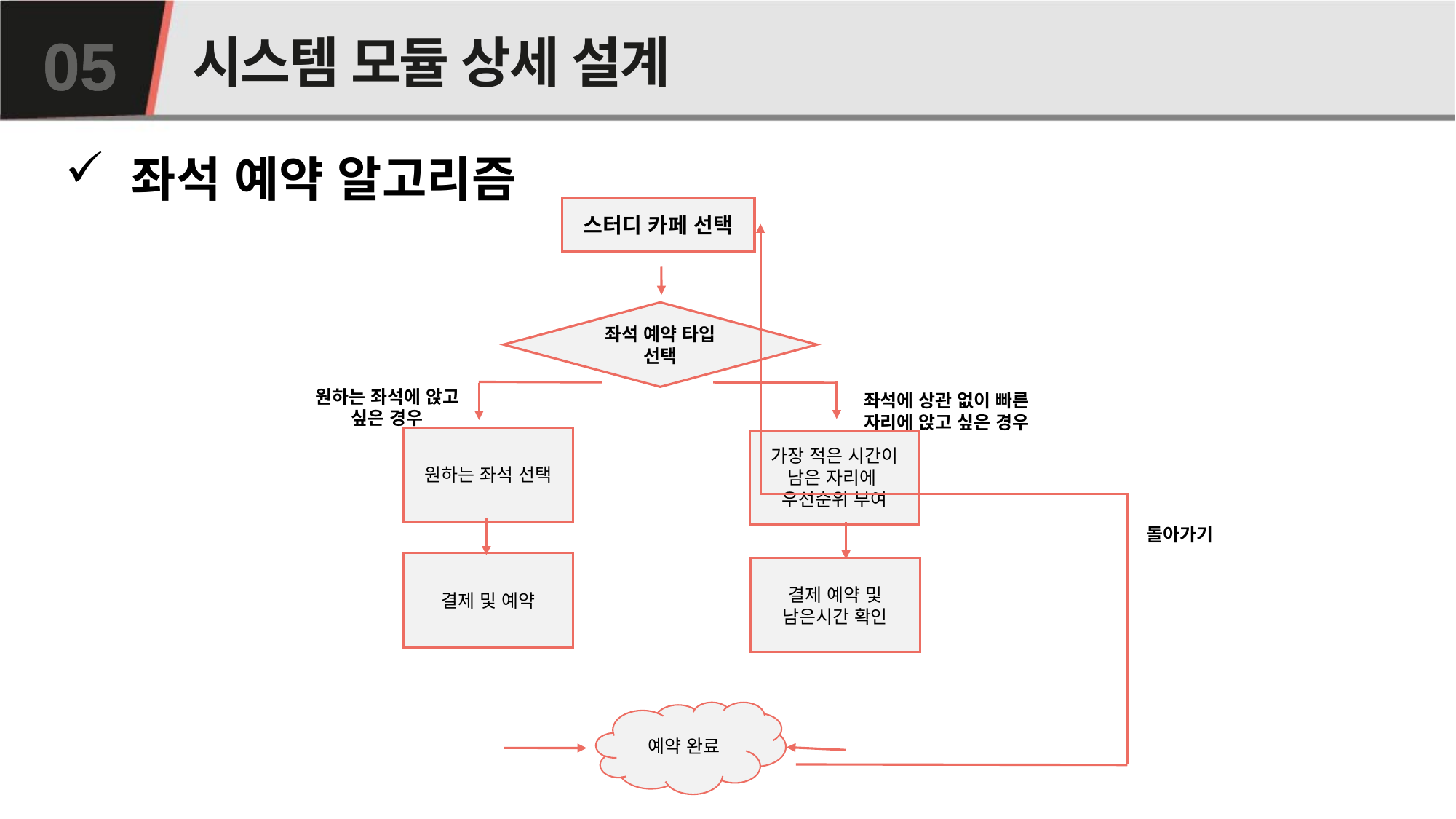

# 시스템 모듈 상세 설계
05
 좌석 예약 알고리즘
스터디 카페 선택
좌석 예약 타입 선택
원하는 좌석에 앉고 싶은 경우
좌석에 상관 없이 빠른 자리에 앉고 싶은 경우
원하는 좌석 선택
가장 적은 시간이 남은 자리에  우선순위 부여
돌아가기
결제 및 예약
결제 예약 및 남은시간 확인
예약 완료